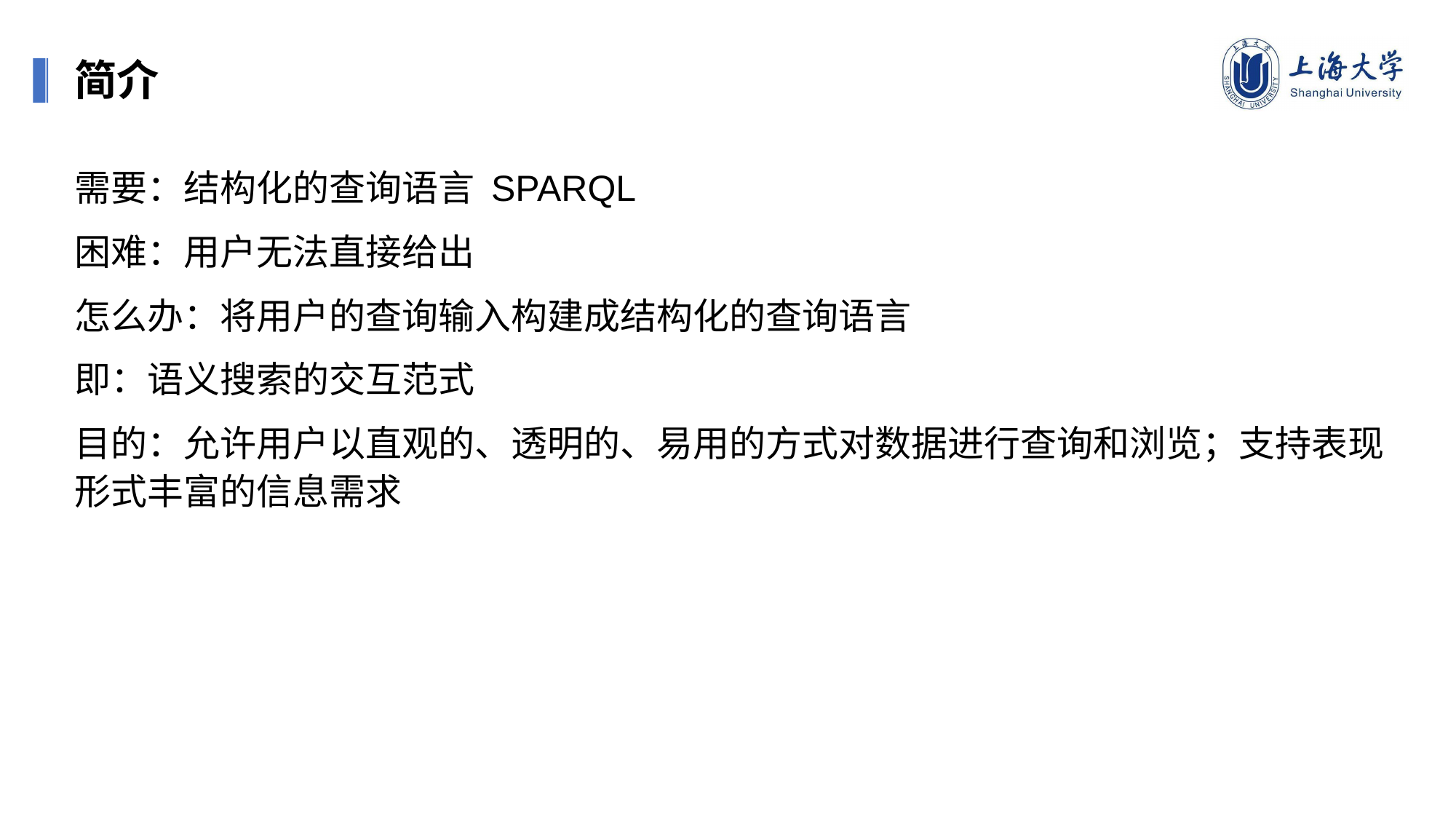

简介
需要：结构化的查询语言 SPARQL
困难：用户无法直接给出
怎么办：将用户的查询输入构建成结构化的查询语言
即：语义搜索的交互范式
目的：允许用户以直观的、透明的、易用的方式对数据进行查询和浏览；支持表现形式丰富的信息需求